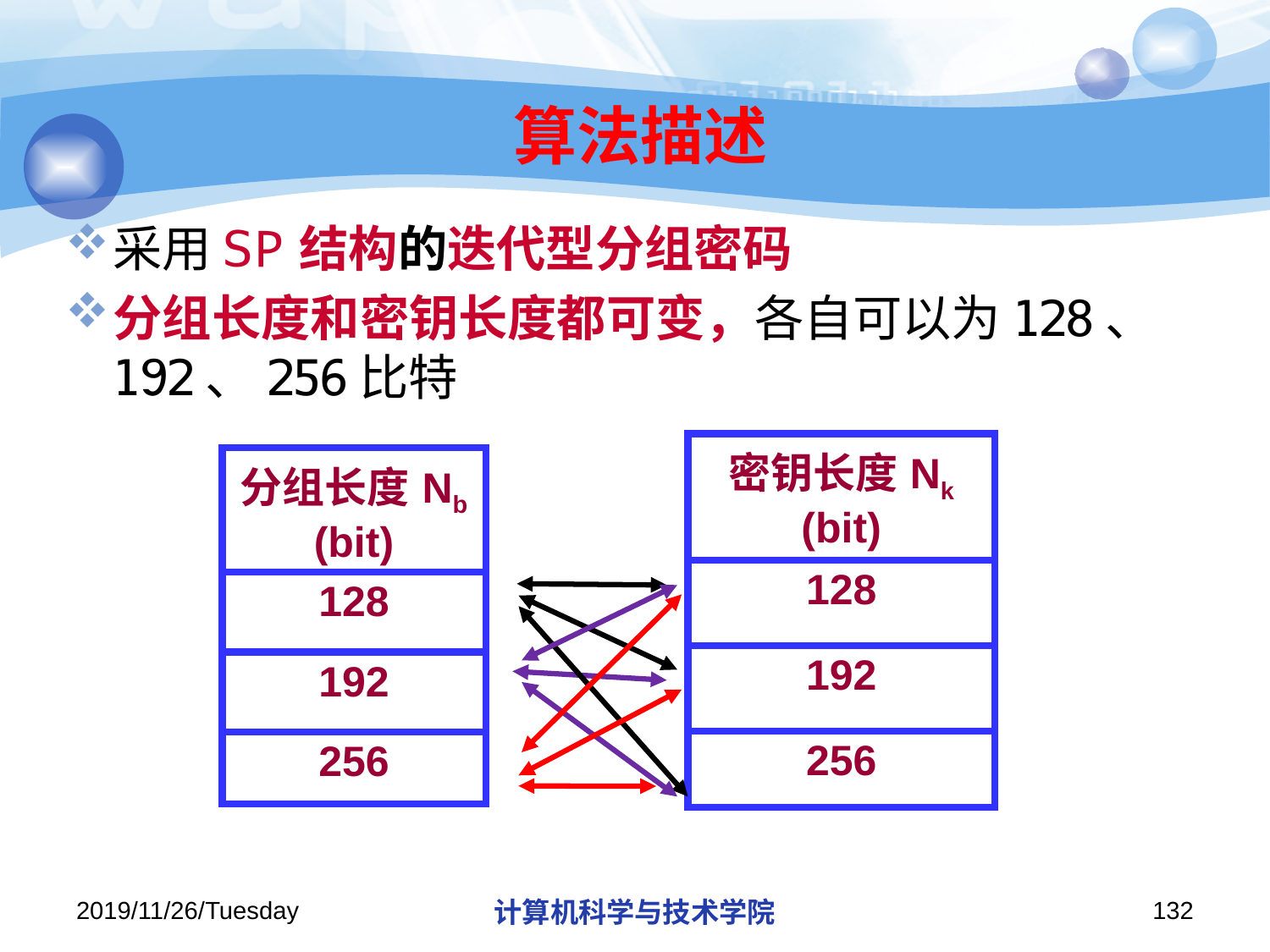

# 算法描述
采用SP结构的迭代型分组密码
分组长度和密钥长度都可变，各自可以为128、192、256比特

| 密钥长度Nk (bit) |
| --- |
| 128 |
| 192 |
| 256 |
| 分组长度Nb (bit) |
| --- |
| 128 |
| 192 |
| 256 |
2019/11/26/Tuesday
计算机科学与技术学院
132